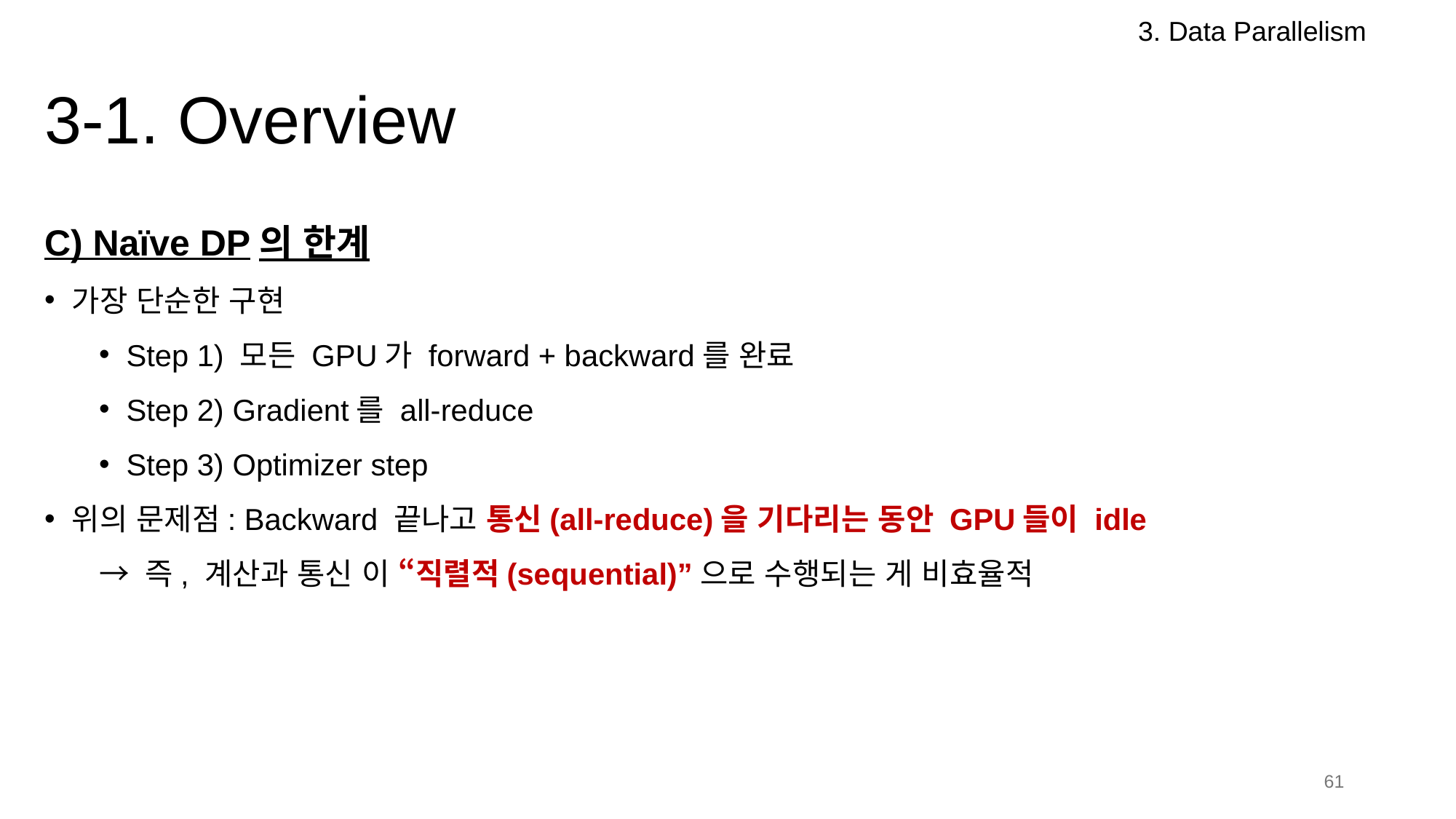

3. Data Parallelism
# 3-1. Overview
C) Naïve DP의 한계
가장 단순한 구현
Step 1) 모든 GPU가 forward + backward를 완료
Step 2) Gradient를 all-reduce
Step 3) Optimizer step
위의 문제점: Backward 끝나고 통신(all-reduce)을 기다리는 동안 GPU들이 idle
→ 즉, 계산과 통신 이 “직렬적(sequential)”으로 수행되는 게 비효율적

61